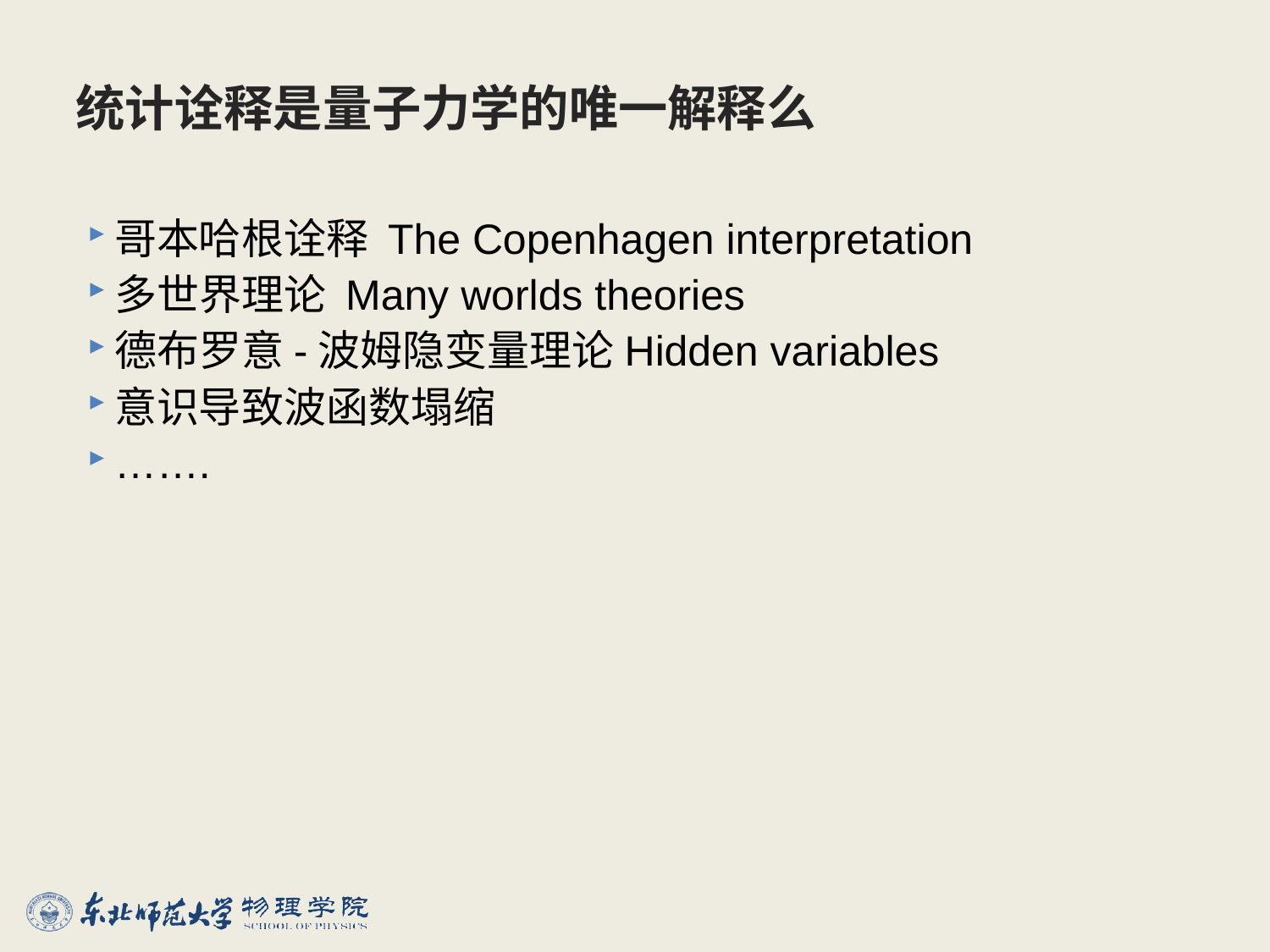

# 统计诠释是量子力学的唯一解释么
哥本哈根诠释 The Copenhagen interpretation
多世界理论 Many worlds theories
德布罗意-波姆隐变量理论Hidden variables
意识导致波函数塌缩
…….